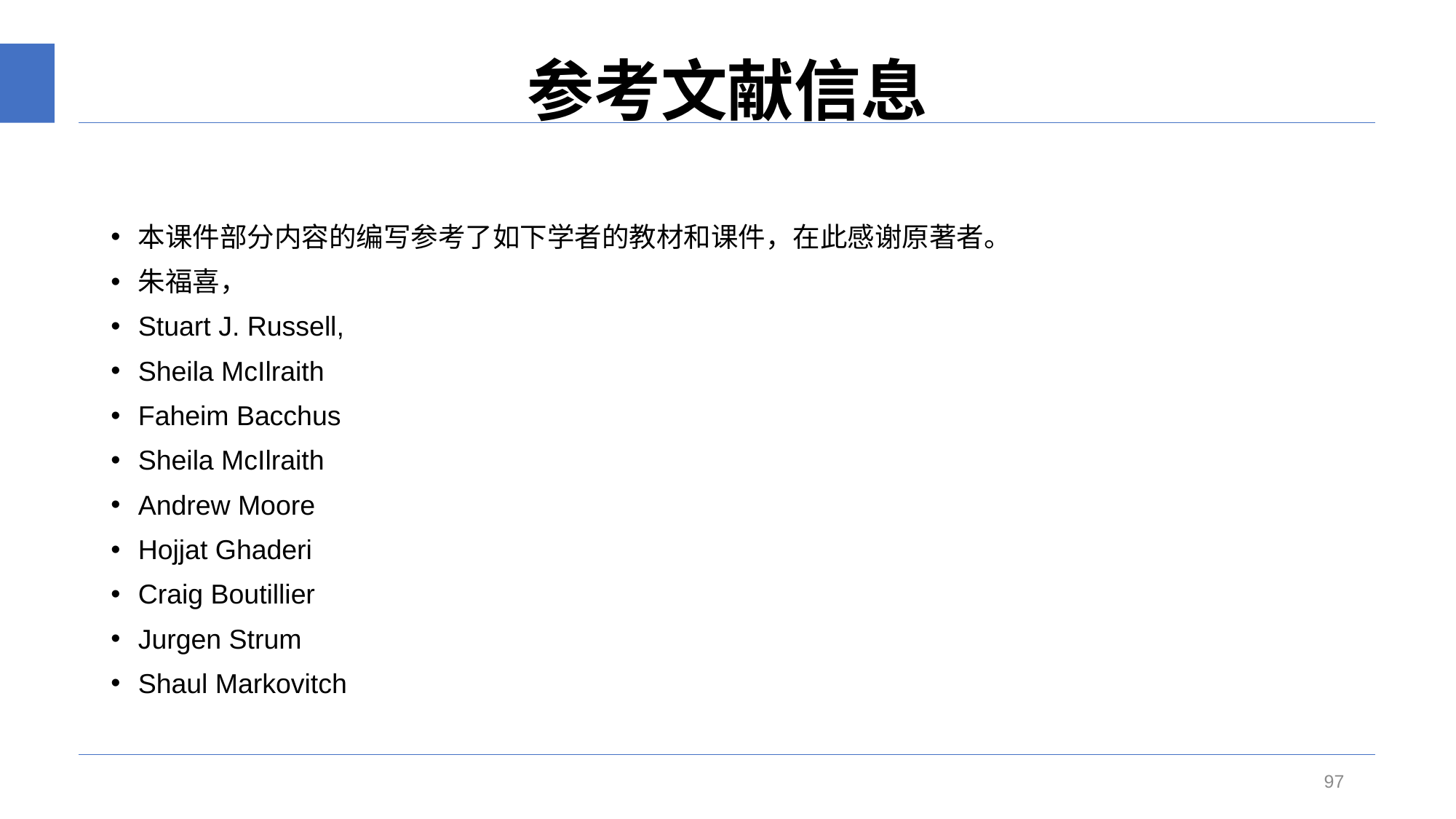

# 参考文献信息
本课件部分内容的编写参考了如下学者的教材和课件，在此感谢原著者。
朱福喜，
Stuart J. Russell,
Sheila McIlraith
Faheim Bacchus
Sheila McIlraith
Andrew Moore
Hojjat Ghaderi
Craig Boutillier
Jurgen Strum
Shaul Markovitch
97